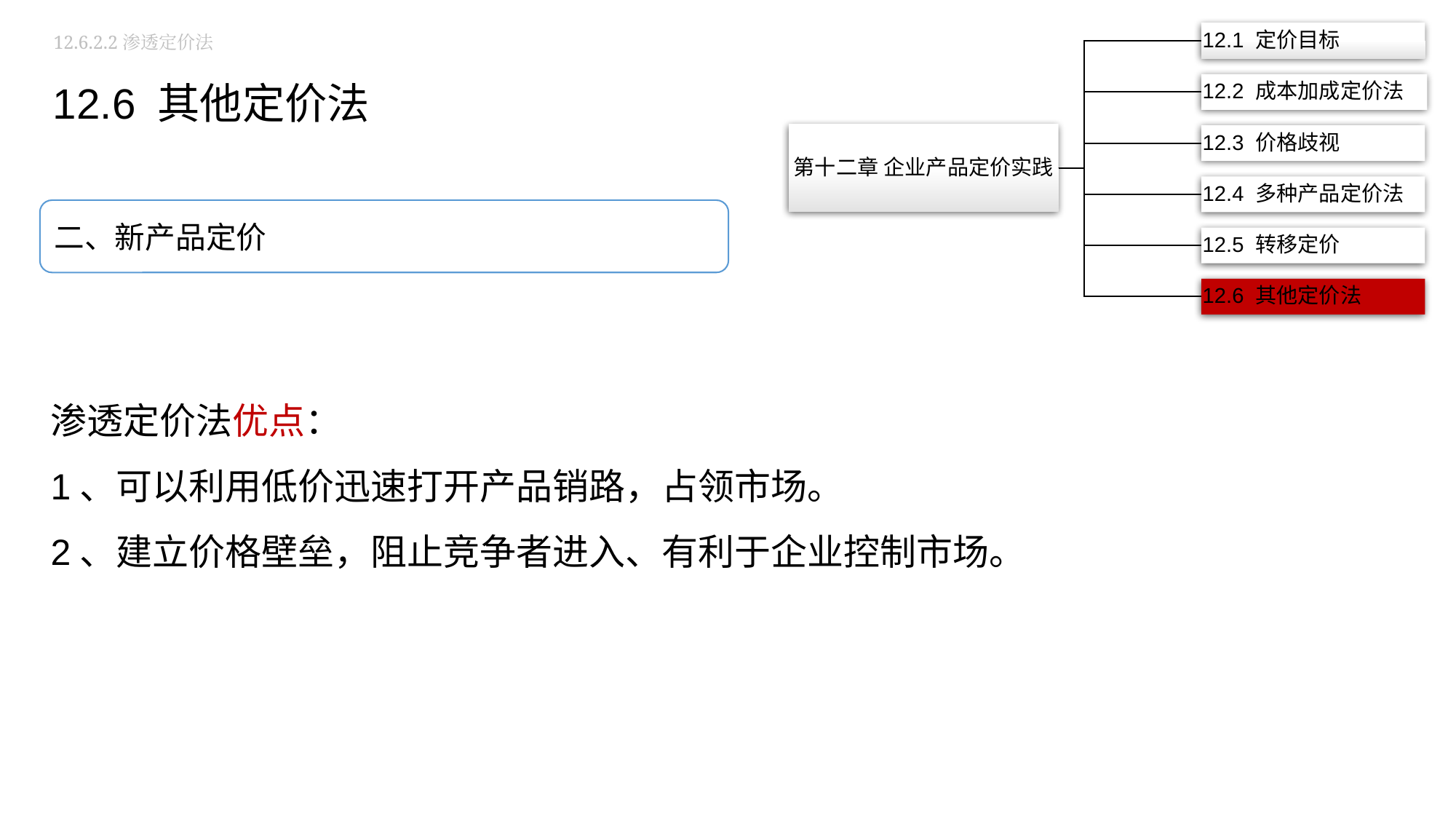

第十二章 企业产品定价实践
12.1 定价目标
12.2 成本加成定价法
12.3 价格歧视
12.4 多种产品定价法
12.5 转移定价
12.6 其他定价法
12.6.2.2渗透定价法
12.6 其他定价法
二、新产品定价
渗透定价法优点：
1、可以利用低价迅速打开产品销路，占领市场。
2、建立价格壁垒，阻止竞争者进入、有利于企业控制市场。